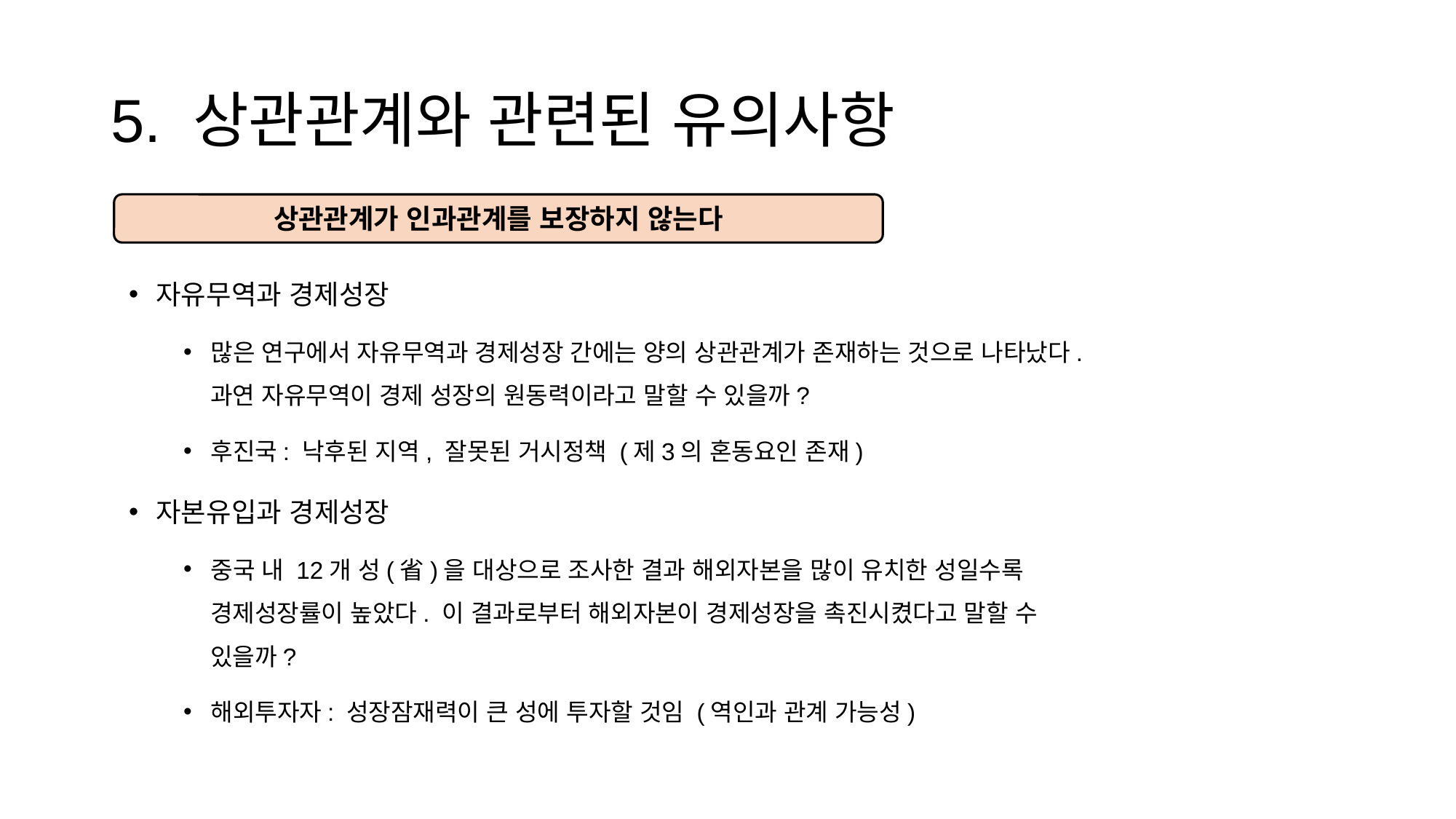

# 5. 상관관계와 관련된 유의사항
상관관계가 인과관계를 보장하지 않는다

자유무역과 경제성장
많은 연구에서 자유무역과 경제성장 간에는 양의 상관관계가 존재하는 것으로 나타났다. 과연 자유무역이 경제 성장의 원동력이라고 말할 수 있을까?
후진국: 낙후된 지역, 잘못된 거시정책 (제3의 혼동요인 존재)
자본유입과 경제성장
중국 내 12개 성(省)을 대상으로 조사한 결과 해외자본을 많이 유치한 성일수록 경제성장률이 높았다. 이 결과로부터 해외자본이 경제성장을 촉진시켰다고 말할 수 있을까?
해외투자자: 성장잠재력이 큰 성에 투자할 것임 (역인과 관계 가능성)